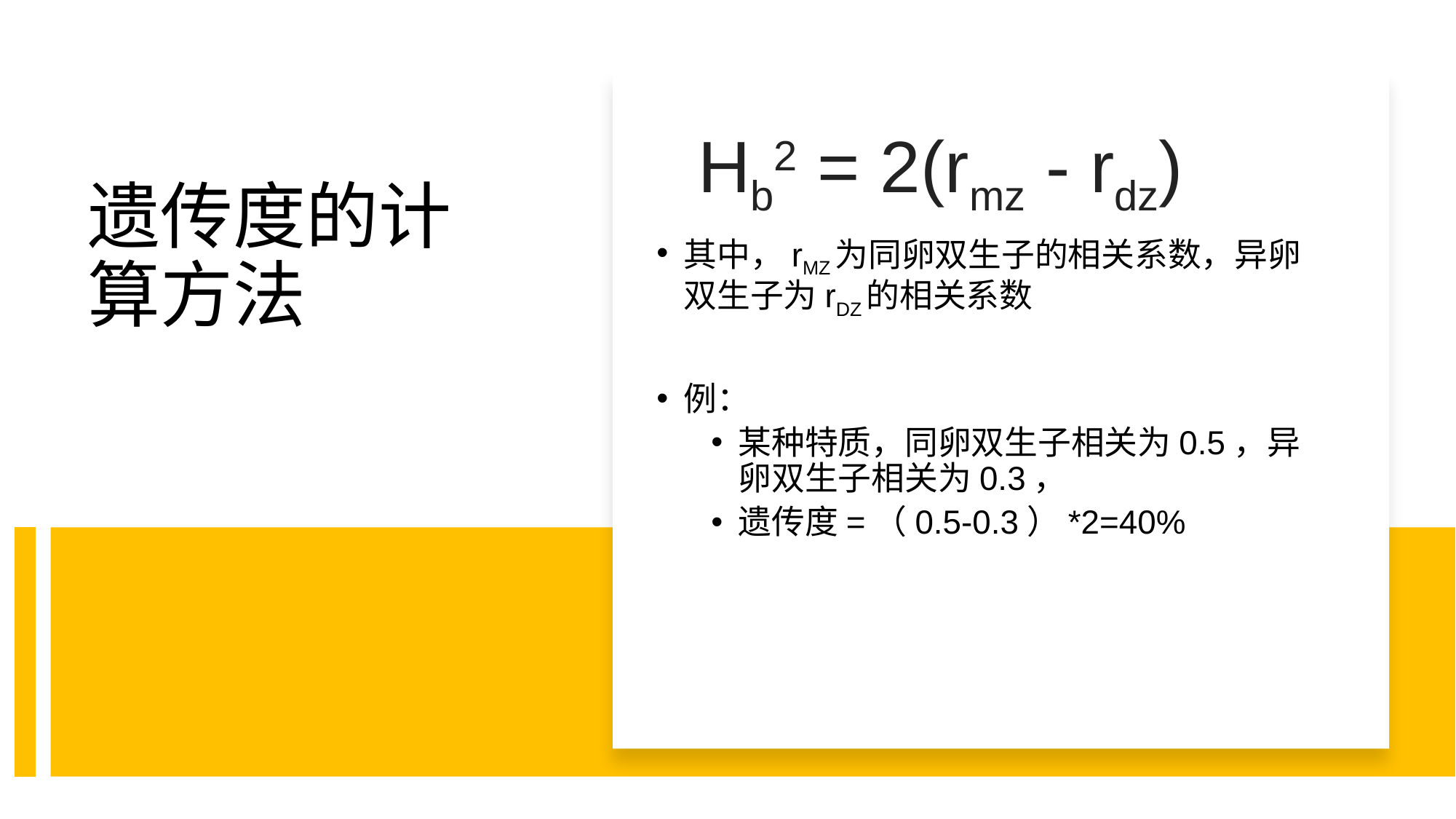

Hb2 = 2(rmz - rdz)
# 遗传度的计算方法
其中，rMZ为同卵双生子的相关系数，异卵双生子为rDZ的相关系数

例：
某种特质，同卵双生子相关为0.5，异卵双生子相关为0.3，
遗传度=（0.5-0.3）*2=40%